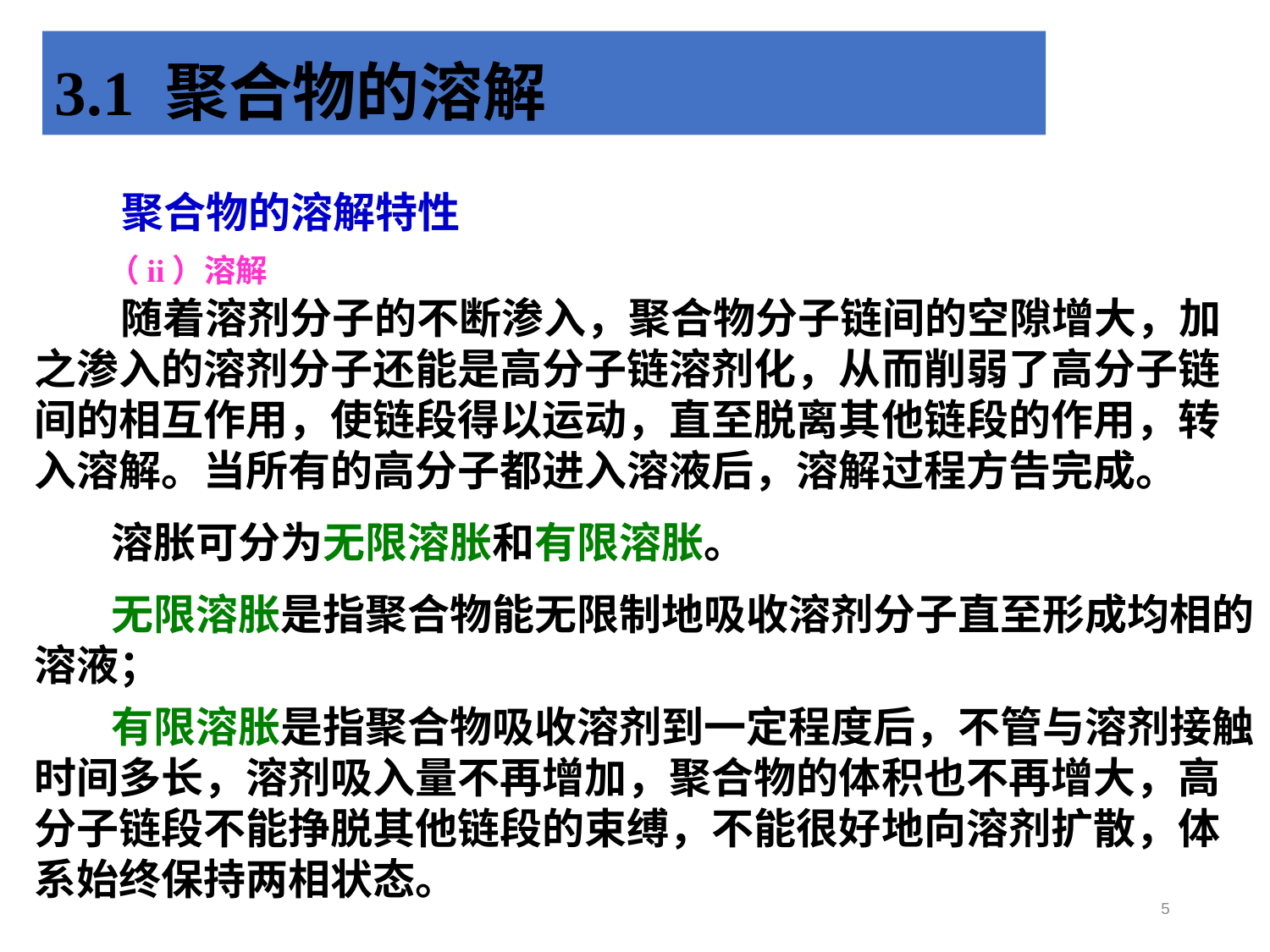

3.1 聚合物的溶解
聚合物的溶解特性
（ii）溶解
        随着溶剂分子的不断渗入，聚合物分子链间的空隙增大，加之渗入的溶剂分子还能是高分子链溶剂化，从而削弱了高分子链间的相互作用，使链段得以运动，直至脱离其他链段的作用，转入溶解。当所有的高分子都进入溶液后，溶解过程方告完成。
       溶胀可分为无限溶胀和有限溶胀。
       无限溶胀是指聚合物能无限制地吸收溶剂分子直至形成均相的溶液；
       有限溶胀是指聚合物吸收溶剂到一定程度后，不管与溶剂接触时间多长，溶剂吸入量不再增加，聚合物的体积也不再增大，高分子链段不能挣脱其他链段的束缚，不能很好地向溶剂扩散，体系始终保持两相状态。
5